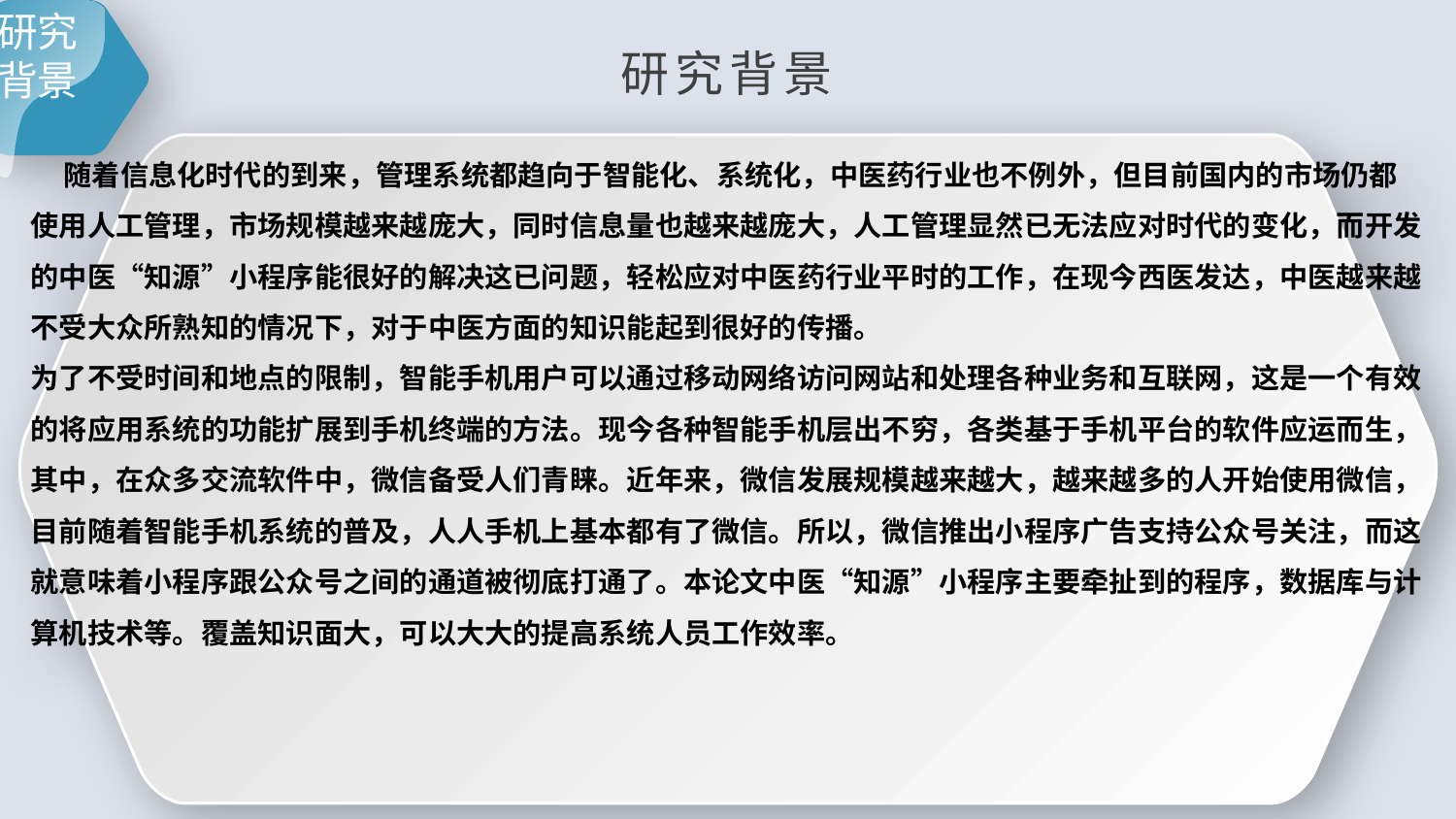

研究
背景

研究背景
    随着信息化时代的到来，管理系统都趋向于智能化、系统化，中医药行业也不例外，但目前国内的市场仍都使用人工管理，市场规模越来越庞大，同时信息量也越来越庞大，人工管理显然已无法应对时代的变化，而开发的中医“知源”小程序能很好的解决这已问题，轻松应对中医药行业平时的工作，在现今西医发达，中医越来越不受大众所熟知的情况下，对于中医方面的知识能起到很好的传播。
为了不受时间和地点的限制，智能手机用户可以通过移动网络访问网站和处理各种业务和互联网，这是一个有效的将应用系统的功能扩展到手机终端的方法。现今各种智能手机层出不穷，各类基于手机平台的软件应运而生，其中，在众多交流软件中，微信备受人们青睐。近年来，微信发展规模越来越大，越来越多的人开始使用微信，目前随着智能手机系统的普及，人人手机上基本都有了微信。所以，微信推出小程序广告支持公众号关注，而这就意味着小程序跟公众号之间的通道被彻底打通了。本论文中医“知源”小程序主要牵扯到的程序，数据库与计算机技术等。覆盖知识面大，可以大大的提高系统人员工作效率。